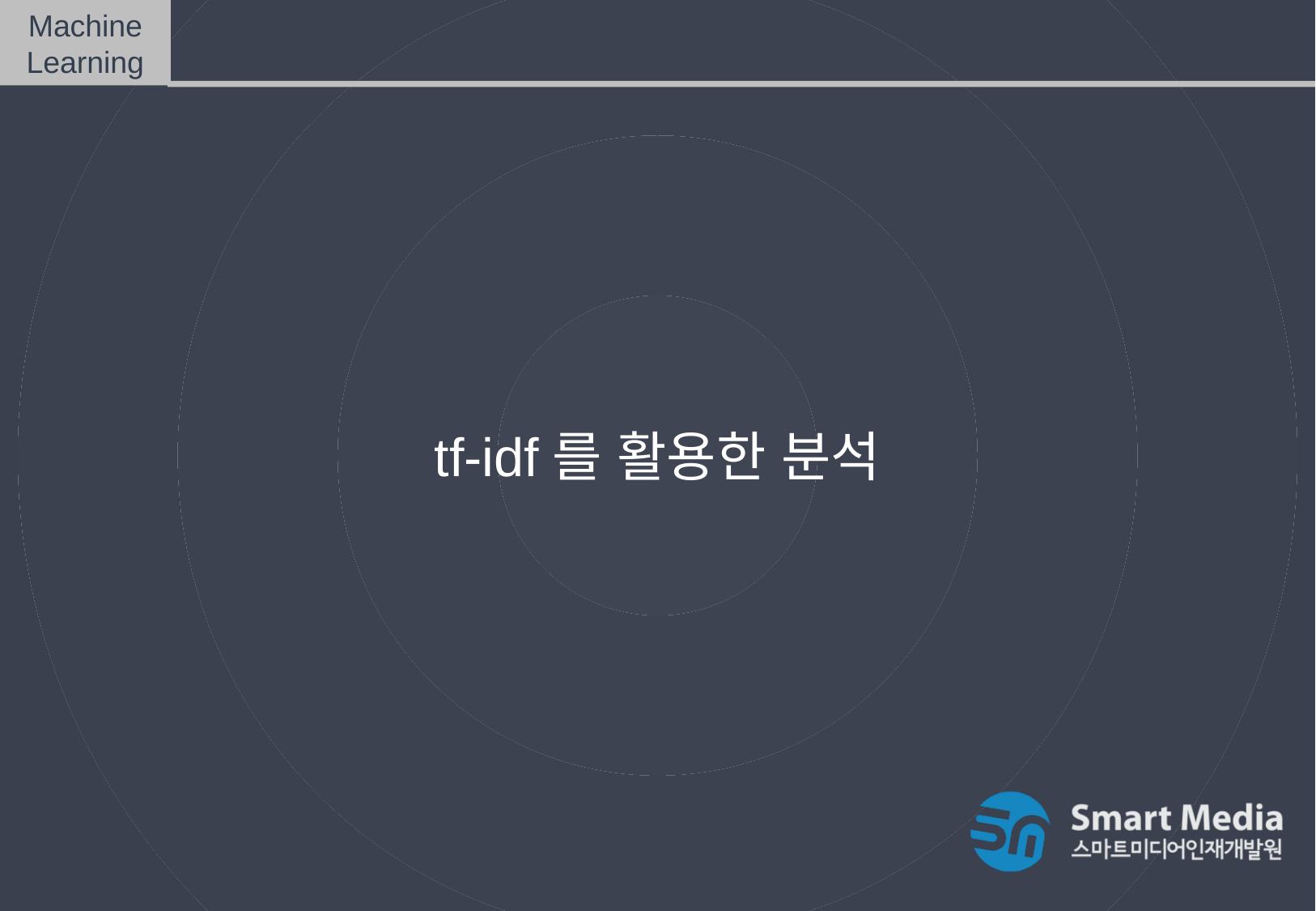

Machine Learning
텍스트마이닝(Text mining) – ex03

tf-idf를 활용한 분석